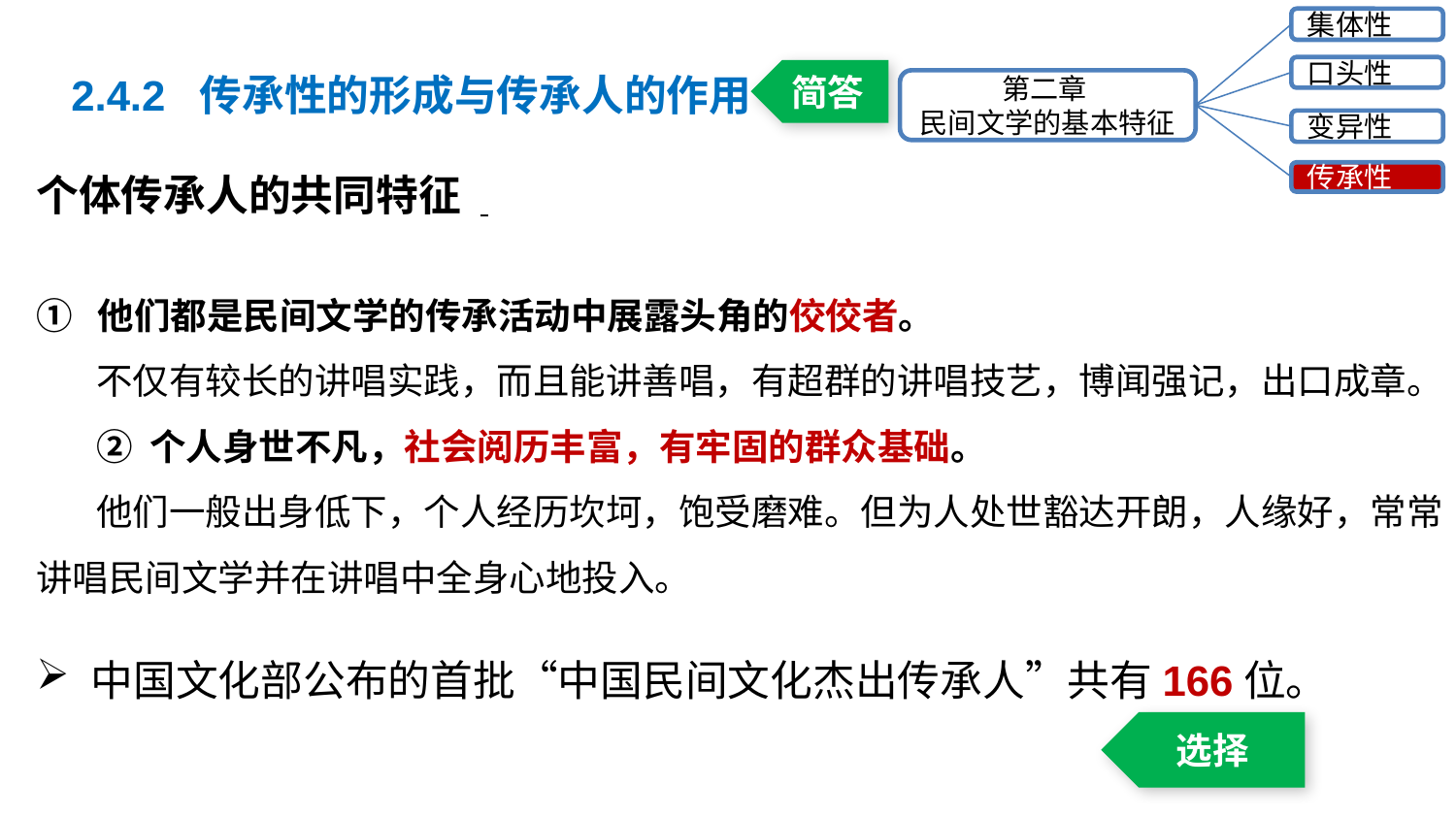

集体性
口头性
第二章
民间文学的基本特征
变异性
传承性
2.4.2  传承性的形成与传承人的作用
简答
个体传承人的共同特征
①  他们都是民间文学的传承活动中展露头角的佼佼者。
不仅有较长的讲唱实践，而且能讲善唱，有超群的讲唱技艺，博闻强记，出口成章。
② 个人身世不凡，社会阅历丰富，有牢固的群众基础。
他们一般出身低下，个人经历坎坷，饱受磨难。但为人处世豁达开朗，人缘好，常常讲唱民间文学并在讲唱中全身心地投入。
中国文化部公布的首批“中国民间文化杰出传承人”共有166位。
选择